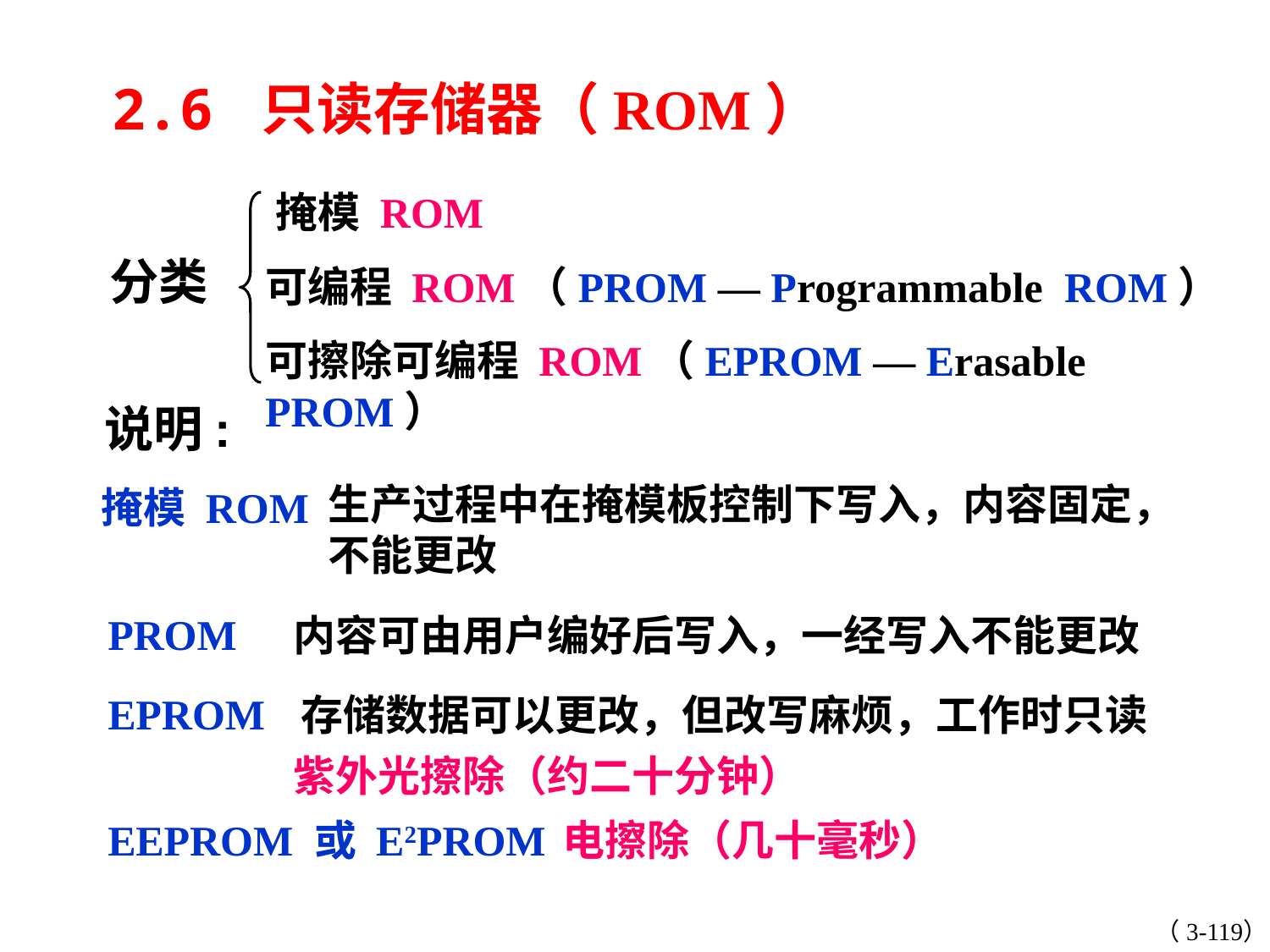

2.6 只读存储器（ROM）
掩模 ROM

分类
可编程 ROM（PROM — Programmable  ROM）
可擦除可编程 ROM（EPROM — Erasable PROM）
说明:
生产过程中在掩模板控制下写入，内容固定，
不能更改
掩模 ROM
PROM
内容可由用户编好后写入，一经写入不能更改
EPROM
存储数据可以更改，但改写麻烦，工作时只读
紫外光擦除（约二十分钟）
EEPROM 或 E2PROM
电擦除（几十毫秒）
（3-119）